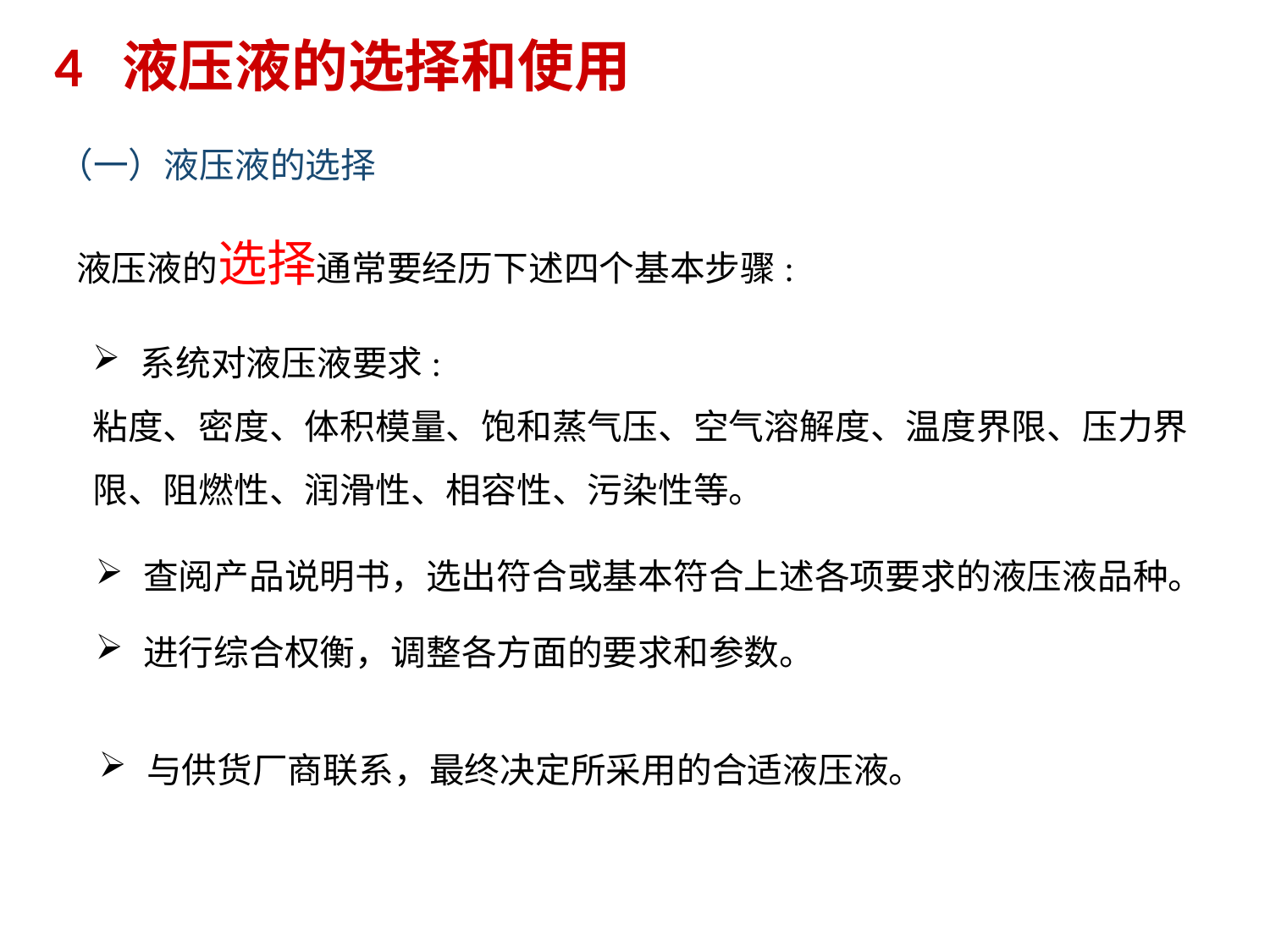

4  液压液的选择和使用
（一）液压液的选择
液压液的选择通常要经历下述四个基本步骤:
系统对液压液要求:
粘度、密度、体积模量、饱和蒸气压、空气溶解度、温度界限、压力界限、阻燃性、润滑性、相容性、污染性等。
查阅产品说明书，选出符合或基本符合上述各项要求的液压液品种。
进行综合权衡，调整各方面的要求和参数。
与供货厂商联系，最终决定所采用的合适液压液。